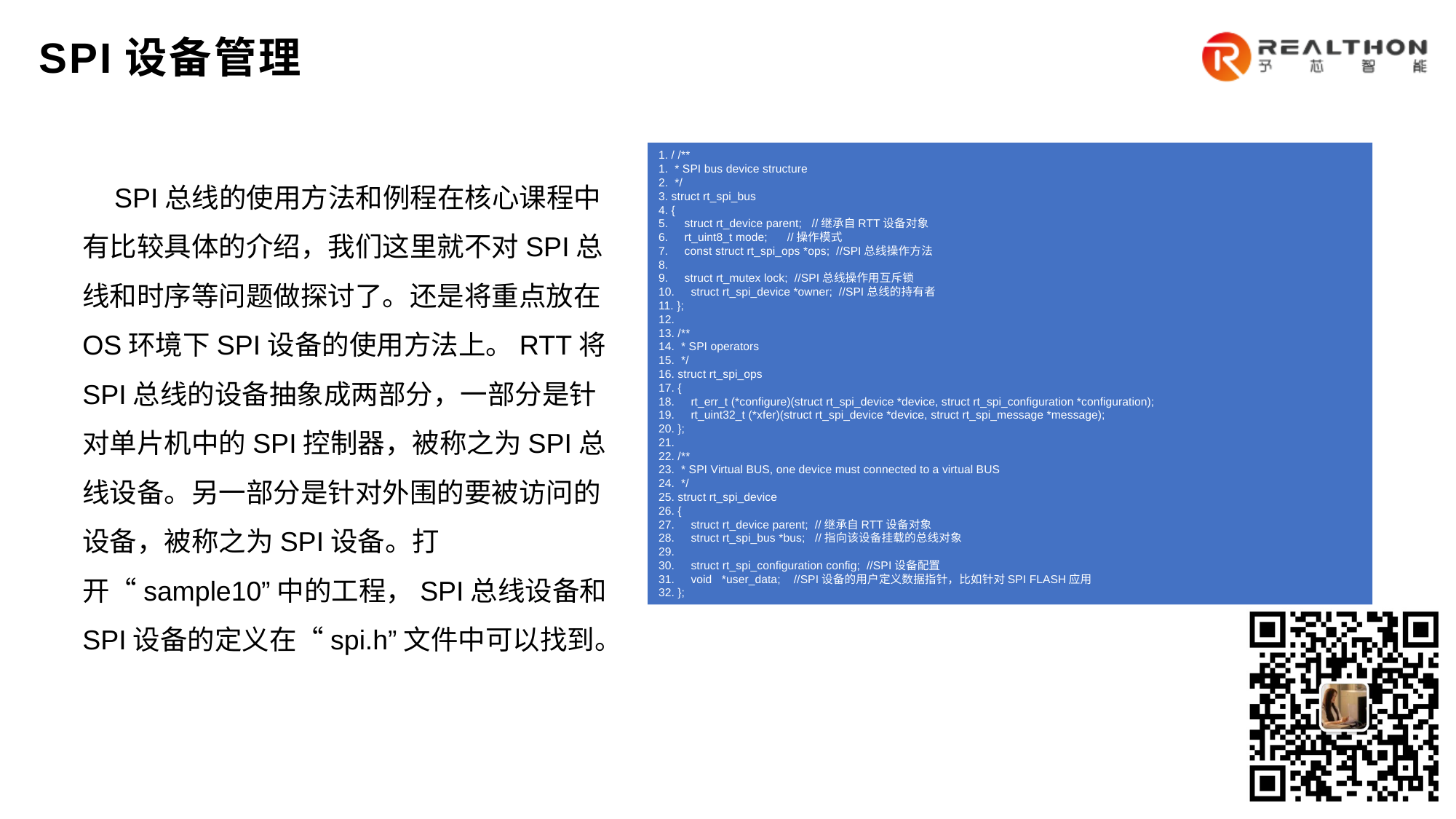

SPI设备管理
1. / /**
1.  * SPI bus device structure
2.  */
3. struct rt_spi_bus
4. {
5.     struct rt_device parent;   //继承自RTT设备对象
6.     rt_uint8_t mode;      //操作模式
7.     const struct rt_spi_ops *ops;  //SPI总线操作方法
8.
9.     struct rt_mutex lock;  //SPI总线操作用互斥锁
10.     struct rt_spi_device *owner;  //SPI总线的持有者
11. };
12.
13. /**
14.  * SPI operators
15.  */
16. struct rt_spi_ops
17. {
18.     rt_err_t (*configure)(struct rt_spi_device *device, struct rt_spi_configuration *configuration);
19.     rt_uint32_t (*xfer)(struct rt_spi_device *device, struct rt_spi_message *message);
20. };
21.
22. /**
23.  * SPI Virtual BUS, one device must connected to a virtual BUS
24.  */
25. struct rt_spi_device
26. {
27.     struct rt_device parent;  //继承自RTT设备对象
28.     struct rt_spi_bus *bus;   //指向该设备挂载的总线对象
29.
30.     struct rt_spi_configuration config;  //SPI设备配置
31.     void   *user_data;    //SPI设备的用户定义数据指针，比如针对SPI FLASH应用
32. };
SPI总线的使用方法和例程在核心课程中有比较具体的介绍，我们这里就不对SPI总线和时序等问题做探讨了。还是将重点放在OS环境下SPI设备的使用方法上。RTT将SPI总线的设备抽象成两部分，一部分是针对单片机中的SPI控制器，被称之为SPI总线设备。另一部分是针对外围的要被访问的设备，被称之为SPI设备。打开“sample10”中的工程，SPI总线设备和SPI设备的定义在“spi.h”文件中可以找到。